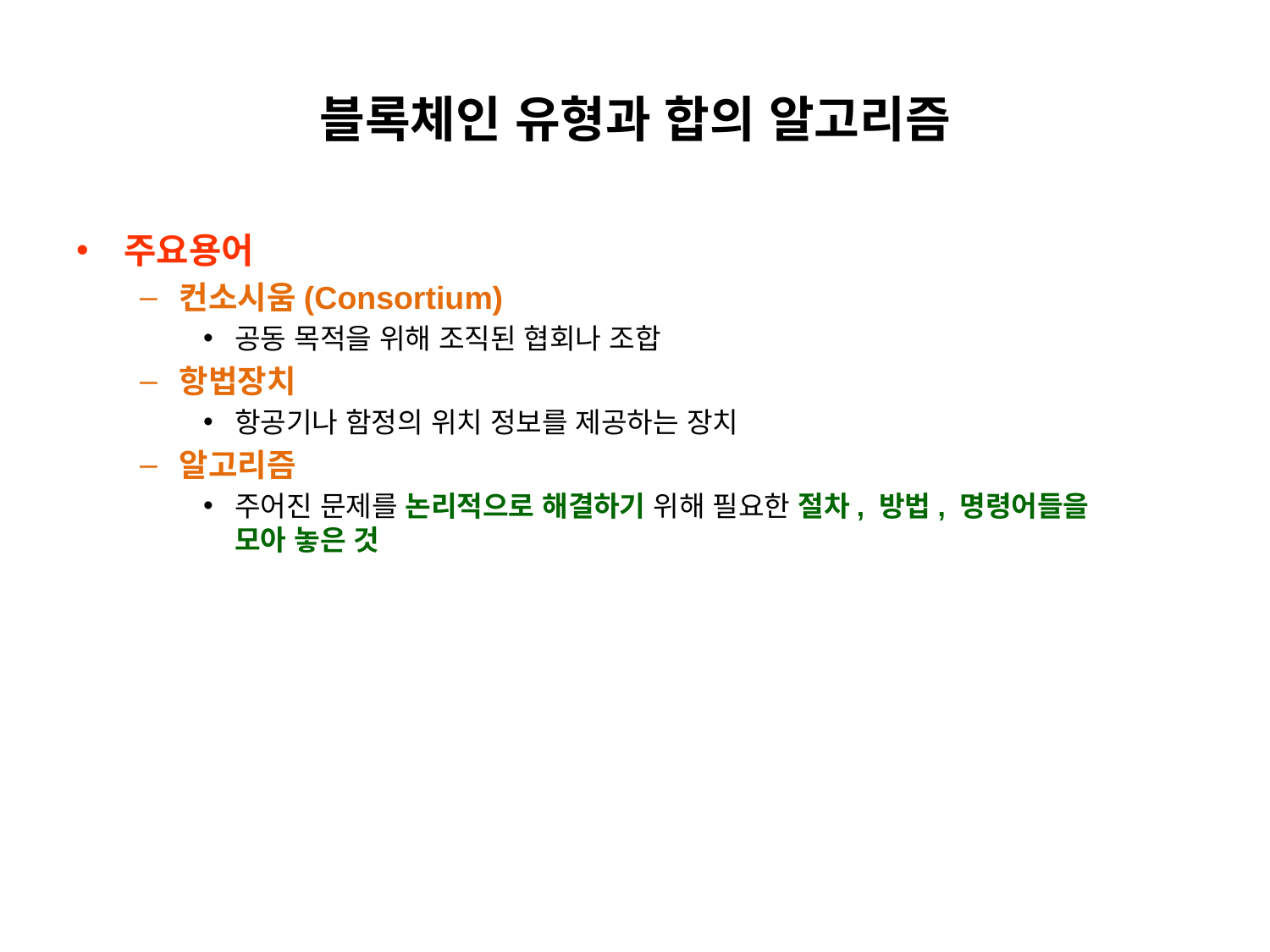

# 블록체인 유형과 합의 알고리즘
주요용어
컨소시움(Consortium)
공동 목적을 위해 조직된 협회나 조합
항법장치
항공기나 함정의 위치 정보를 제공하는 장치
알고리즘
주어진 문제를 논리적으로 해결하기 위해 필요한 절차, 방법, 명령어들을
모아 놓은 것